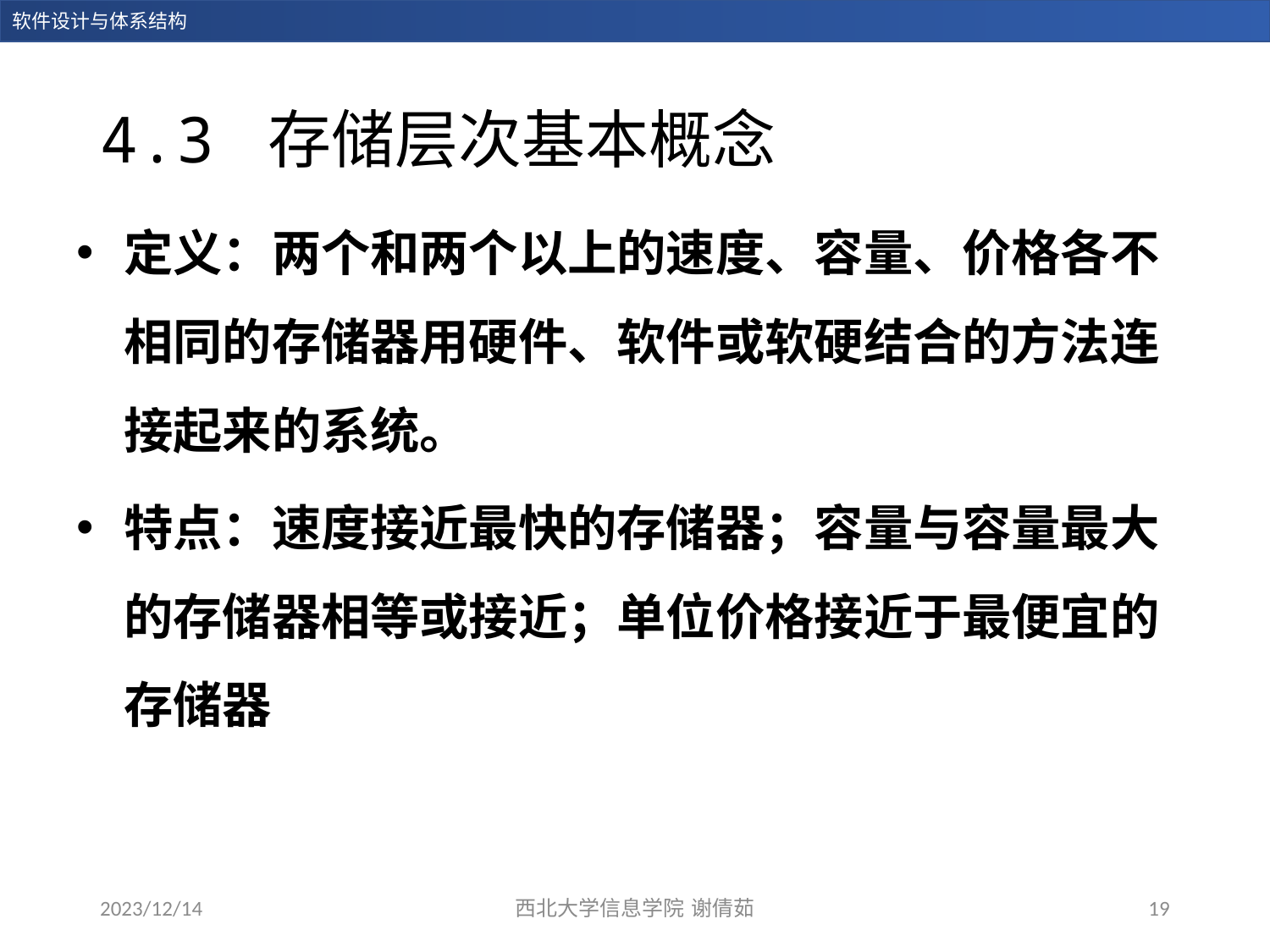

# 4.3 存储层次基本概念
定义：两个和两个以上的速度、容量、价格各不相同的存储器用硬件、软件或软硬结合的方法连接起来的系统。
特点：速度接近最快的存储器；容量与容量最大的存储器相等或接近；单位价格接近于最便宜的存储器
2023/12/14
西北大学信息学院 谢倩茹
19